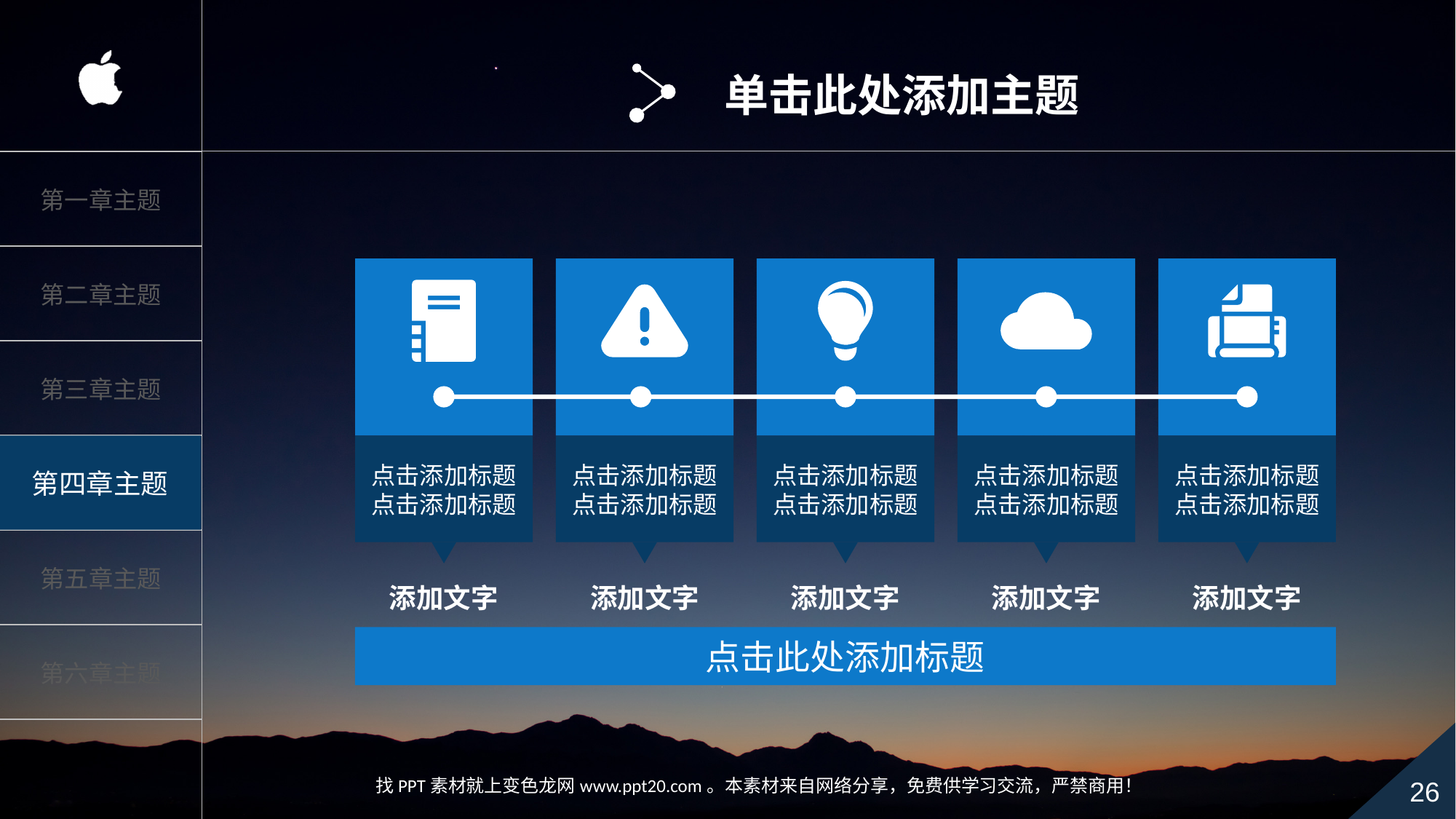

单击此处添加主题

点击添加标题
点击添加标题
点击添加标题
点击添加标题
点击添加标题
点击添加标题
点击添加标题
点击添加标题
点击添加标题
点击添加标题

添加文字
添加文字
添加文字
添加文字
添加文字
点击此处添加标题